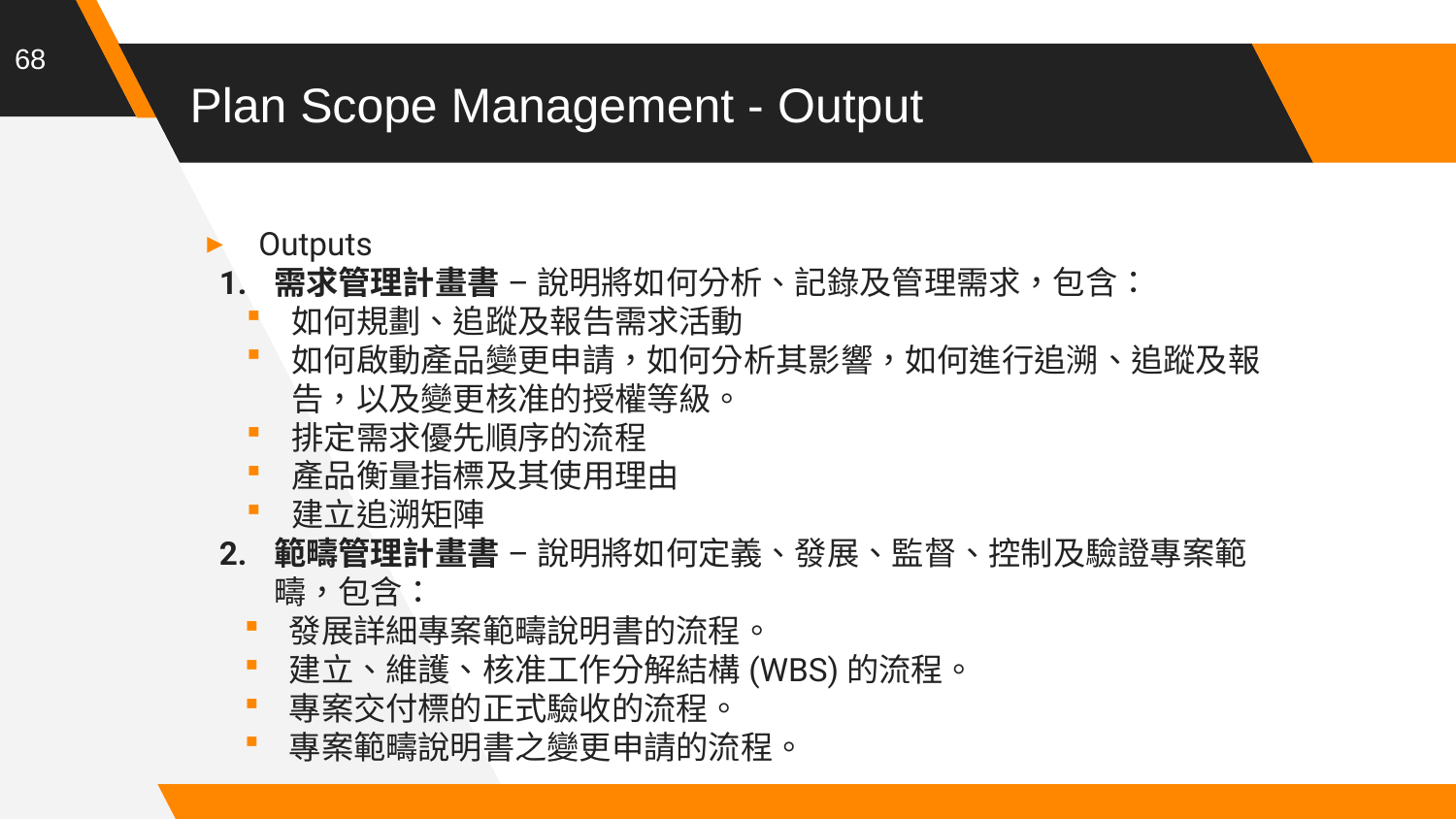

68
# Plan Scope Management - Output
Outputs
需求管理計畫書 – 說明將如何分析、記錄及管理需求，包含：
如何規劃、追蹤及報告需求活動
如何啟動產品變更申請，如何分析其影響，如何進行追溯、追蹤及報告，以及變更核准的授權等級。
排定需求優先順序的流程
產品衡量指標及其使用理由
建立追溯矩陣
範疇管理計畫書 – 說明將如何定義、發展、監督、控制及驗證專案範疇，包含：
發展詳細專案範疇說明書的流程。
建立、維護、核准工作分解結構(WBS)的流程。
專案交付標的正式驗收的流程。
專案範疇說明書之變更申請的流程。